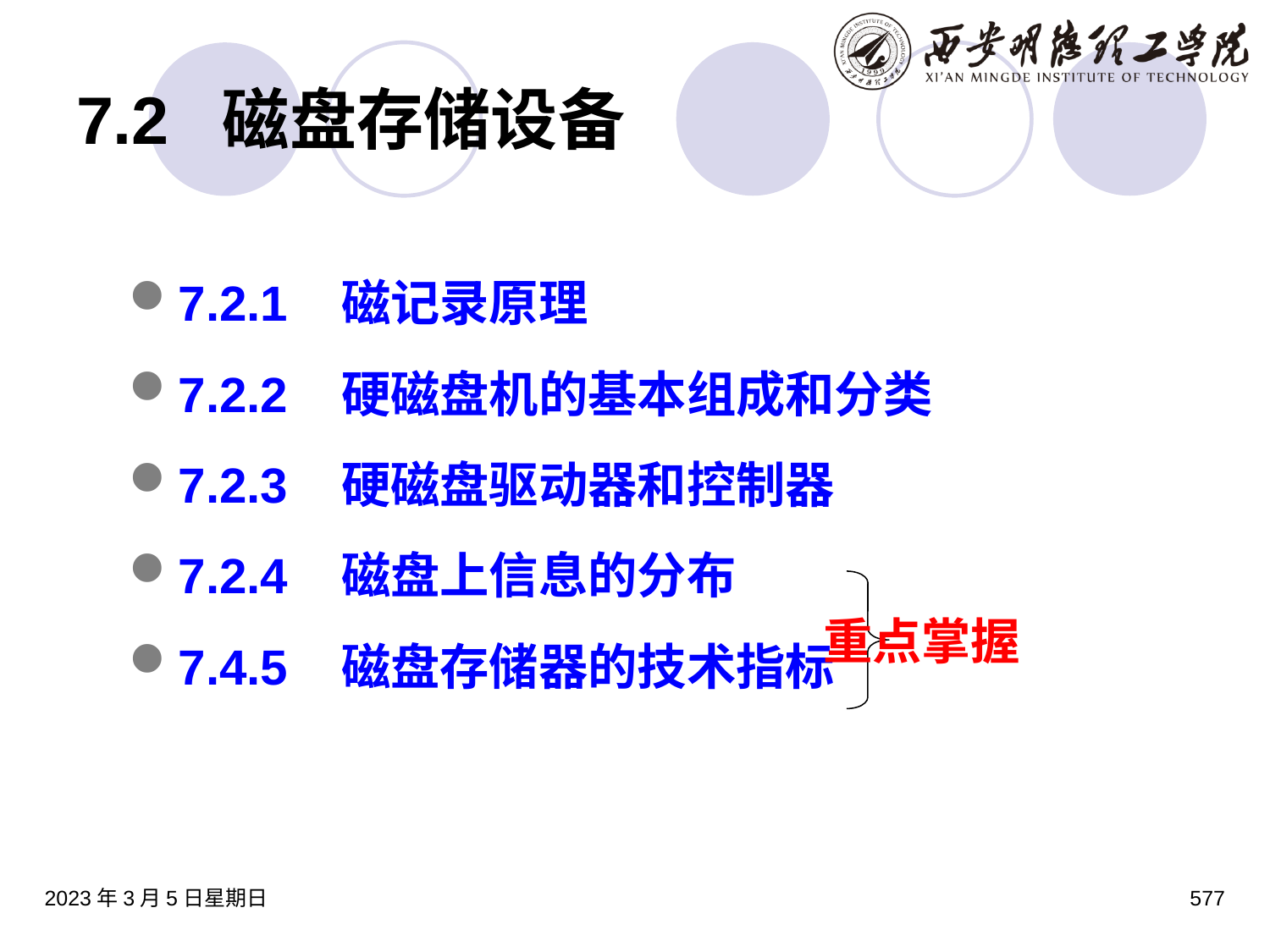

# 7.2  磁盘存储设备
7.2.1   磁记录原理
7.2.2   硬磁盘机的基本组成和分类
7.2.3   硬磁盘驱动器和控制器
7.2.4   磁盘上信息的分布
7.4.5   磁盘存储器的技术指标
           重点掌握
2023年3月5日星期日
577